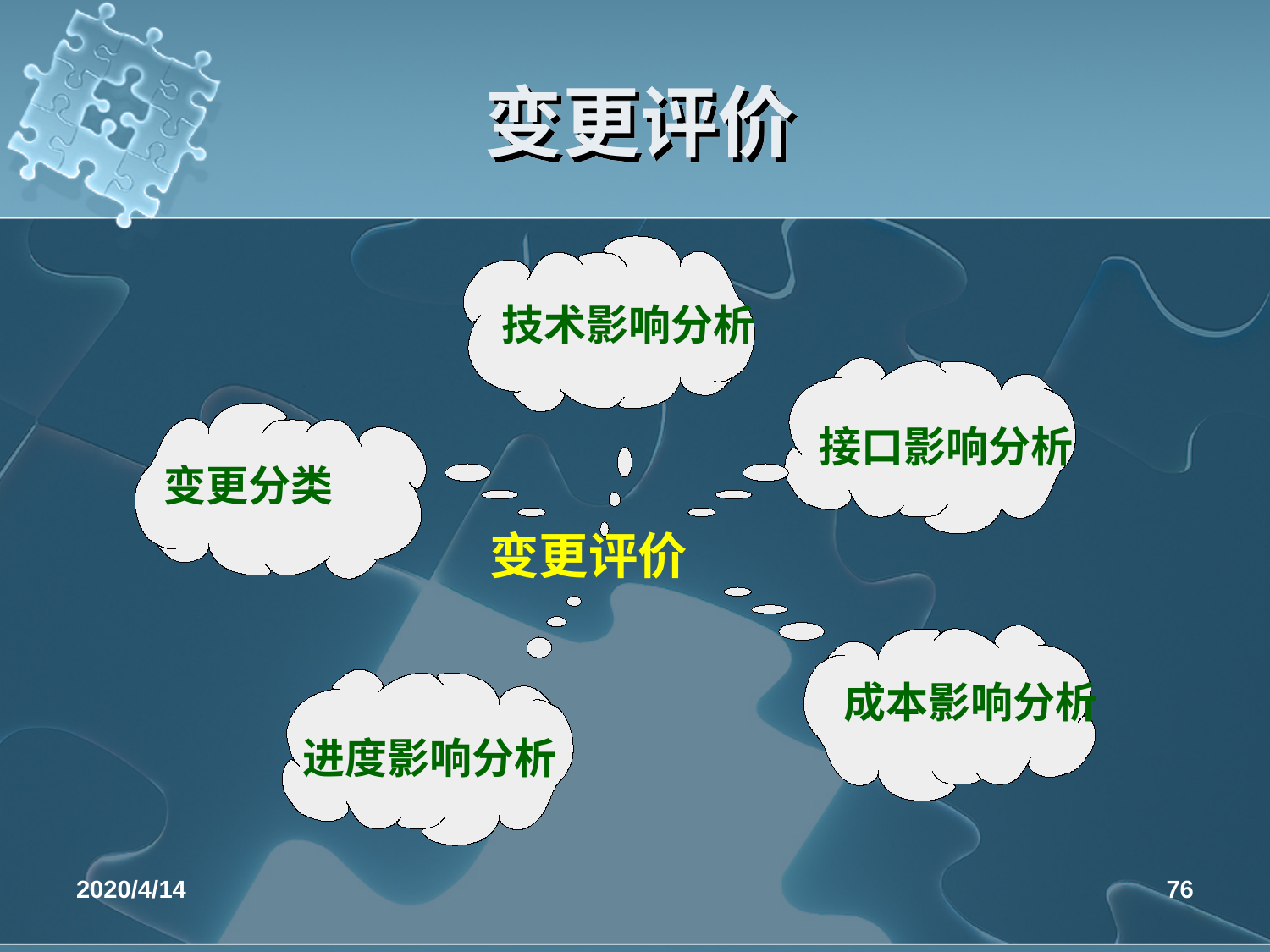

# 变更评价

技术影响分析

接口影响分析

变更分类

变更评价

成本影响分析
进度影响分析
2020/4/14
76